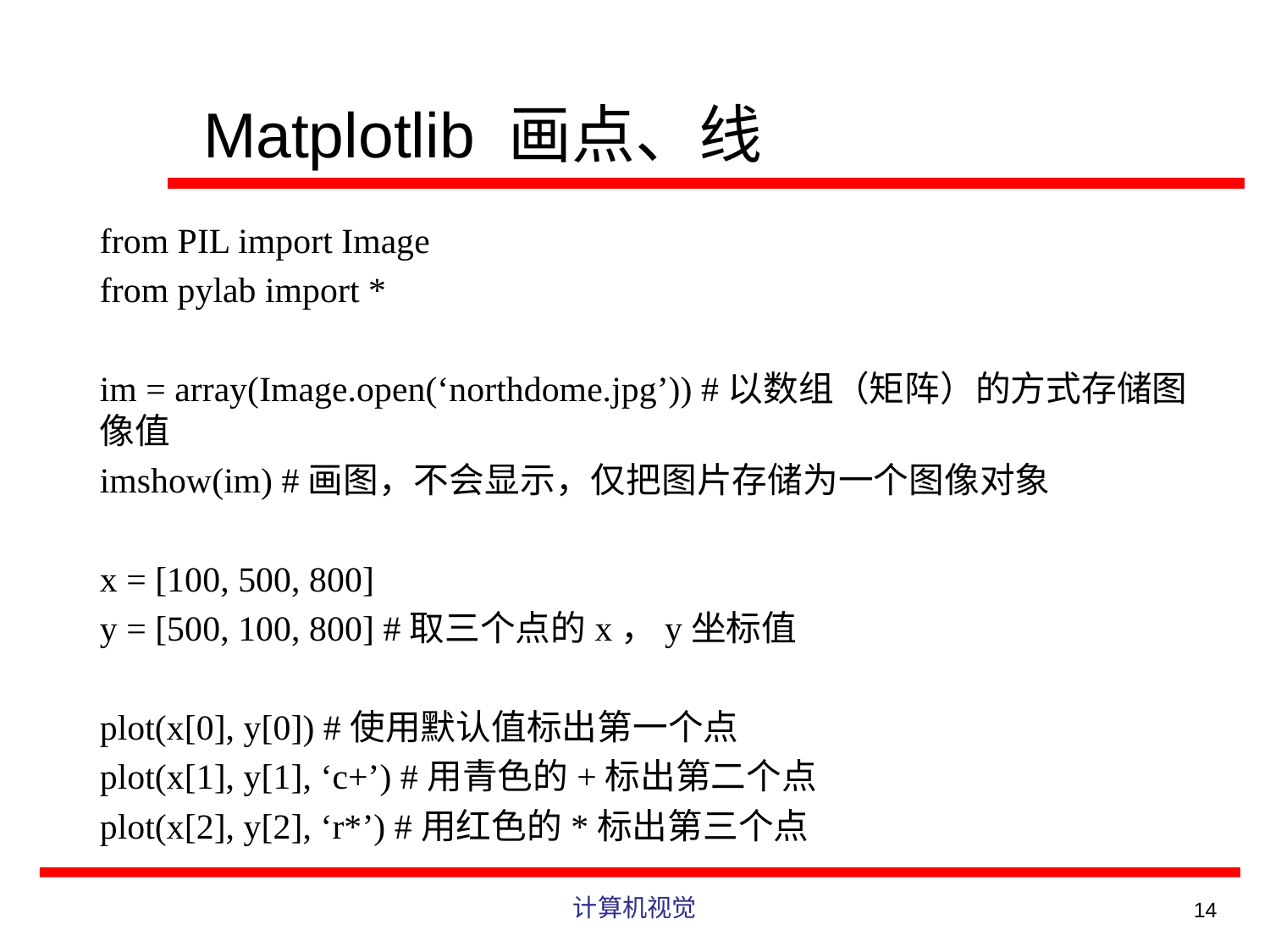

# Matplotlib 画点、线
from PIL import Image
from pylab import *

im = array(Image.open(‘northdome.jpg’)) #以数组（矩阵）的方式存储图像值
imshow(im) #画图，不会显示，仅把图片存储为一个图像对象

x = [100, 500, 800]
y = [500, 100, 800] #取三个点的x，y坐标值

plot(x[0], y[0]) #使用默认值标出第一个点
plot(x[1], y[1], ‘c+’) #用青色的+标出第二个点
plot(x[2], y[2], ‘r*’) #用红色的*标出第三个点

计算机视觉
14